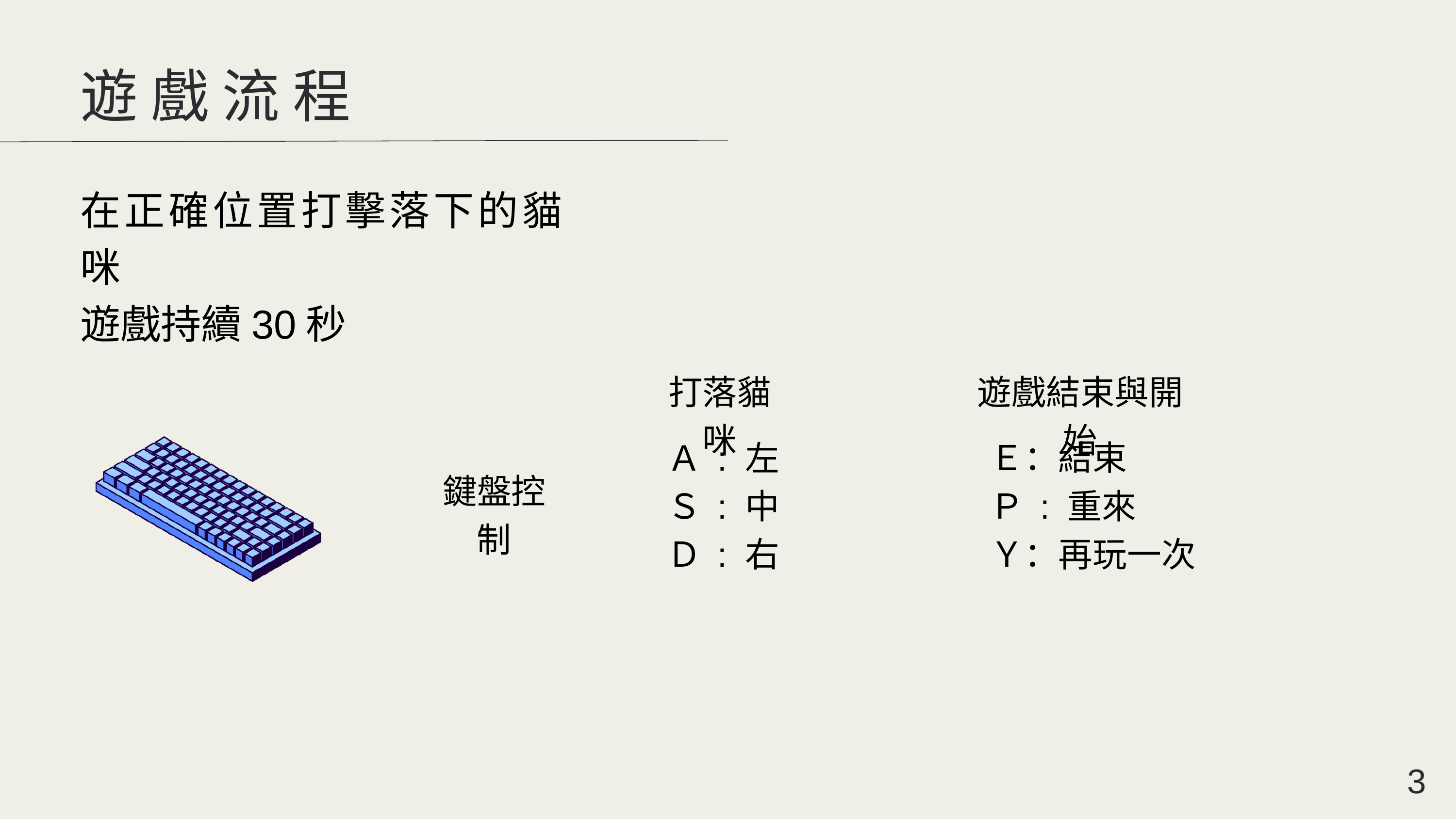

遊戲流程

在正確位置打擊落下的貓咪
遊戲持續30秒

打落貓咪
遊戲結束與開始
Ａ : 左
Ｓ : 中
Ｄ : 右

Ｅ：結束
Ｐ : 重來
Ｙ：再玩一次

鍵盤控制
3